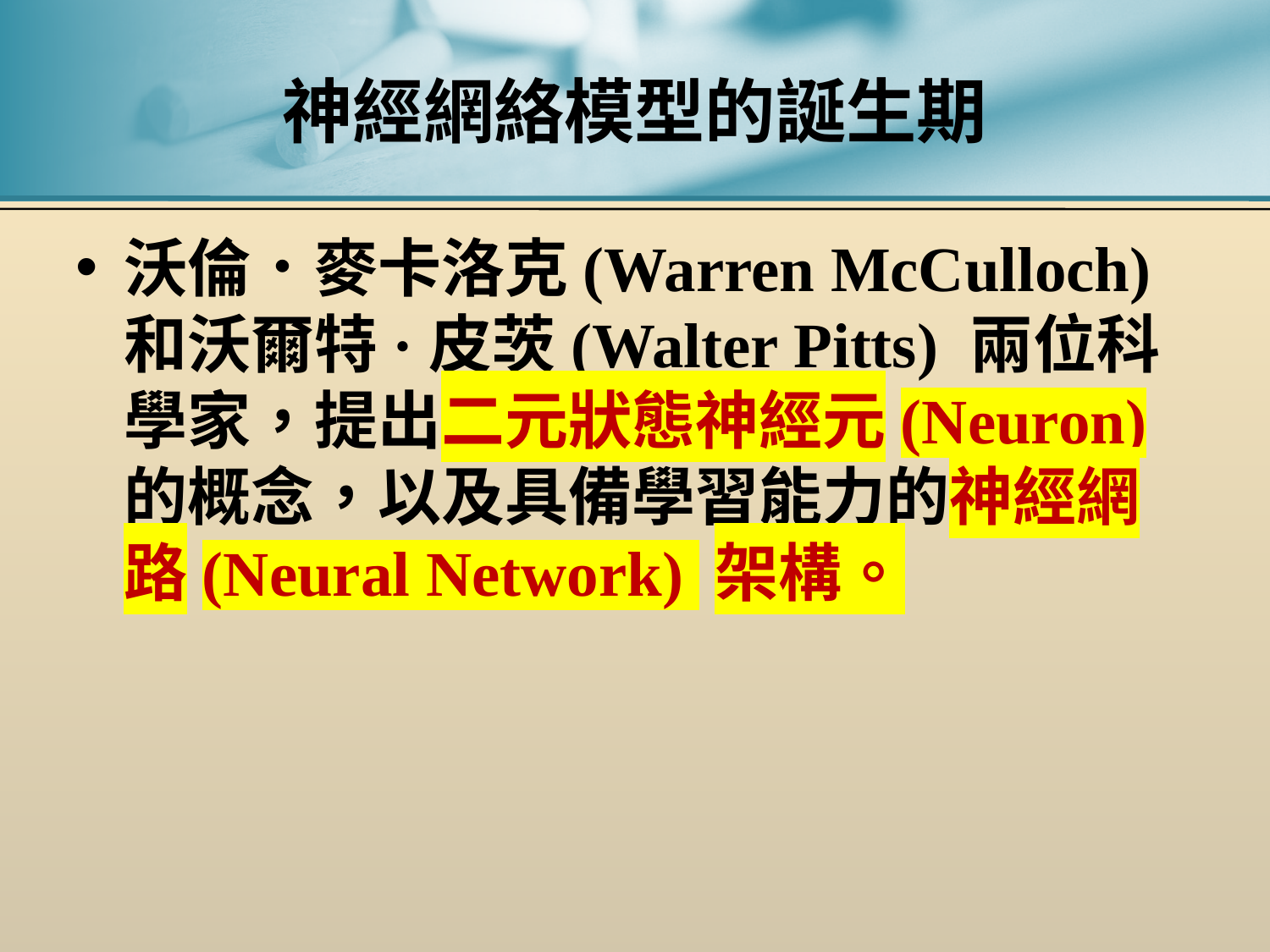

# 神經網絡模型的誕生期
沃倫．麥卡洛克(Warren McCulloch) 和沃爾特·皮茨(Walter Pitts) 兩位科學家，提出二元狀態神經元(Neuron) 的概念，以及具備學習能力的神經網路(Neural Network) 架構。